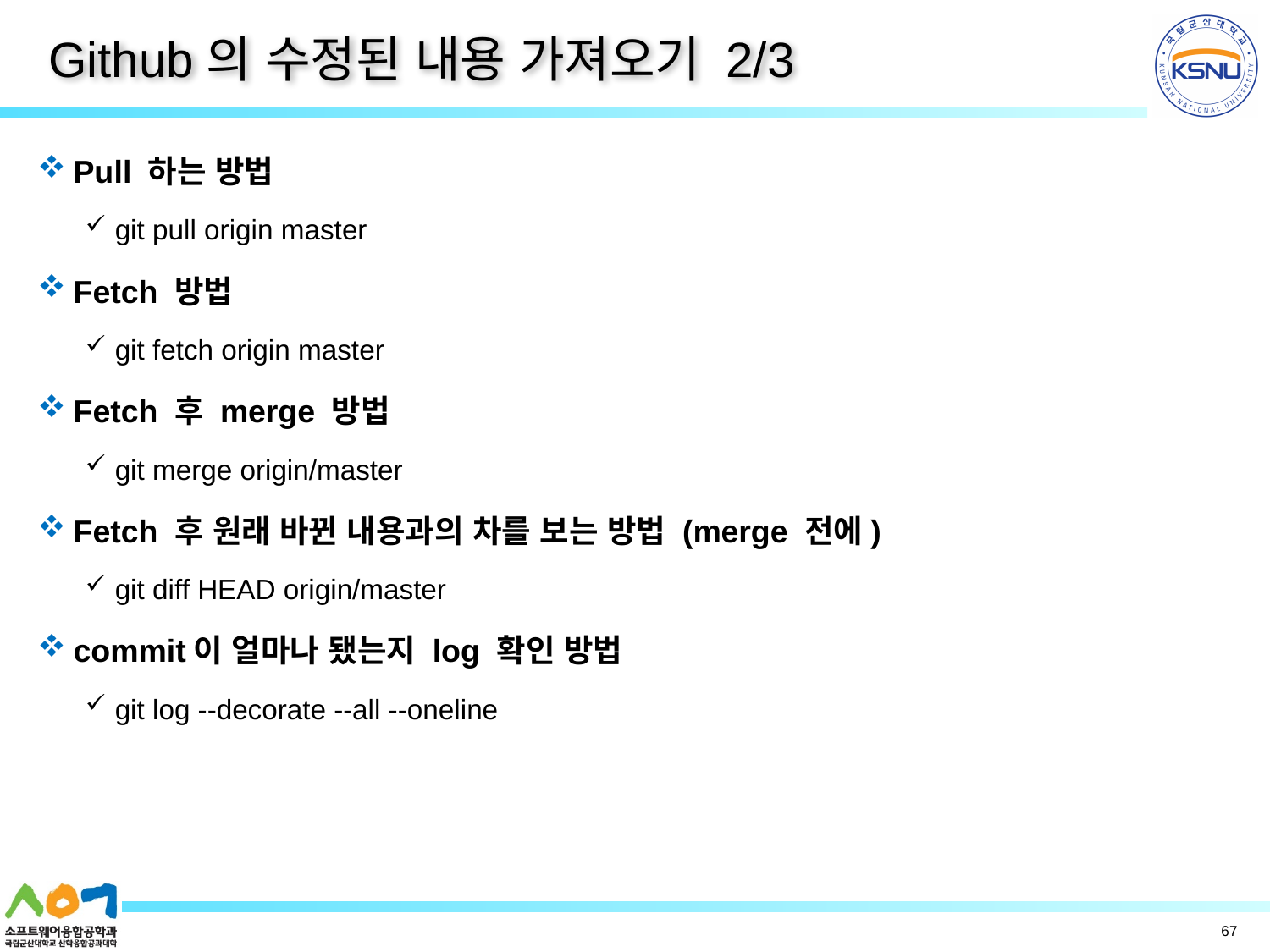

# Github의 수정된 내용 가져오기 2/3
Pull 하는 방법
git pull origin master
Fetch 방법
git fetch origin master
Fetch 후 merge 방법
git merge origin/master
Fetch 후 원래 바뀐 내용과의 차를 보는 방법 (merge 전에)
git diff HEAD origin/master
commit이 얼마나 됐는지 log 확인 방법
git log --decorate --all --oneline

67